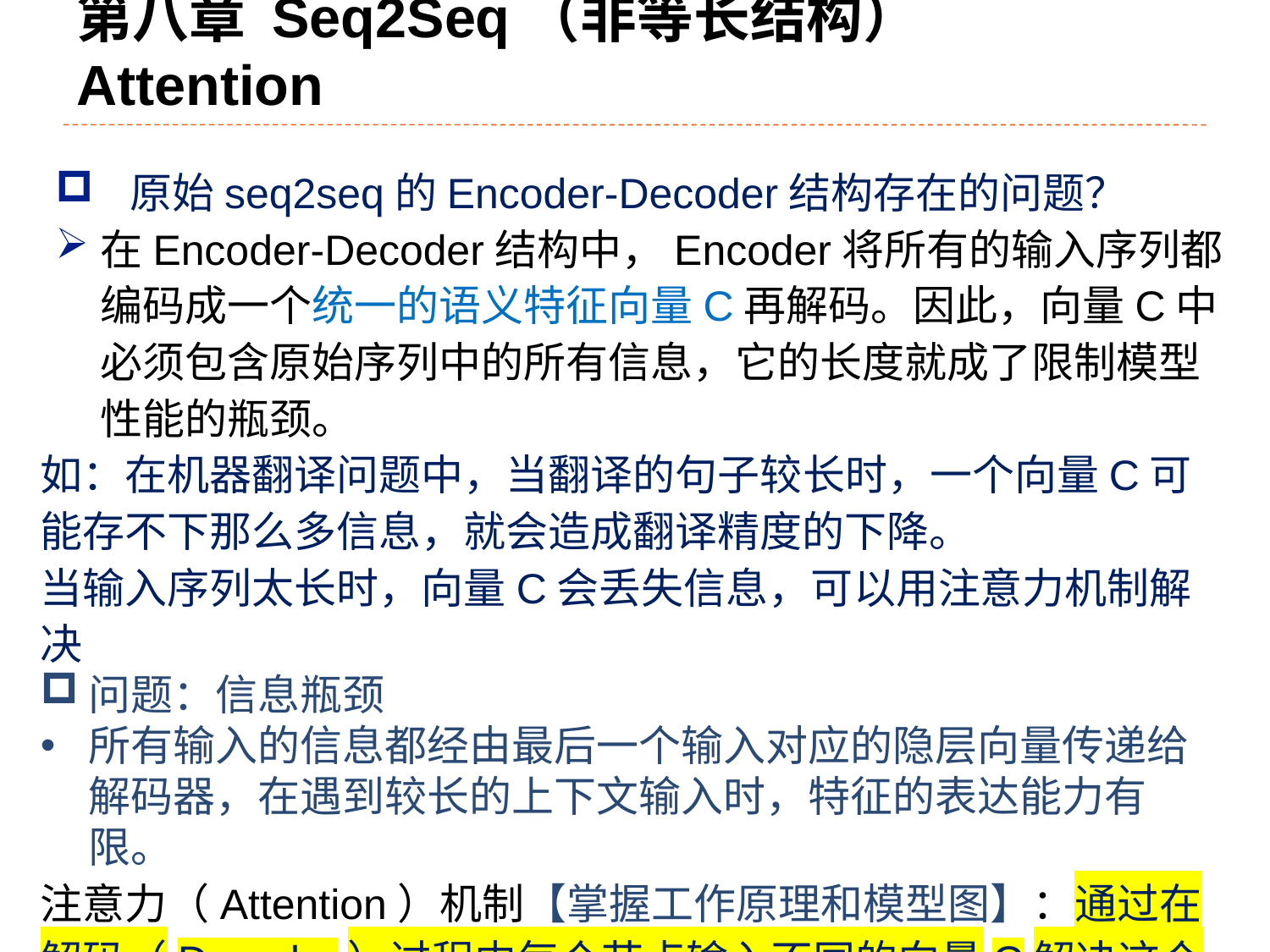

# 第八章 Seq2Seq（非等长结构） Attention
  原始seq2seq的Encoder-Decoder结构存在的问题？
在Encoder-Decoder结构中，Encoder将所有的输入序列都编码成一个统一的语义特征向量C再解码。因此，向量C中必须包含原始序列中的所有信息，它的长度就成了限制模型性能的瓶颈。
如：在机器翻译问题中，当翻译的句子较长时，一个向量C可能存不下那么多信息，就会造成翻译精度的下降。
当输入序列太长时，向量C会丢失信息，可以用注意力机制解决
问题：信息瓶颈
所有输入的信息都经由最后一个输入对应的隐层向量传递给解码器，在遇到较长的上下文输入时，特征的表达能力有限。
注意力（Attention）机制【掌握工作原理和模型图】：通过在解码（Decoder）过程中每个节点输入不同的向量C解决这个问题（提高解码效果） 。